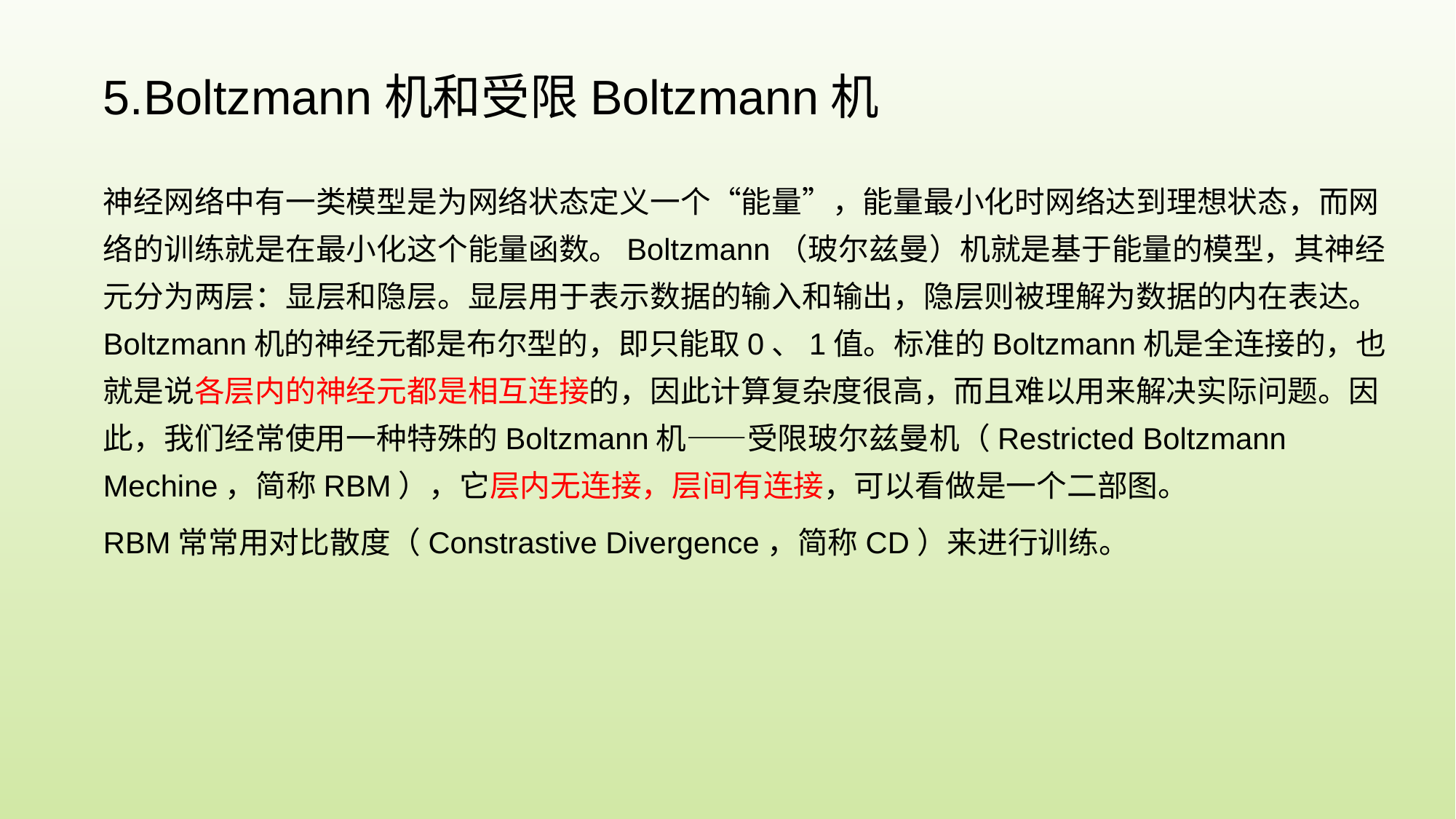

5.Boltzmann机和受限Boltzmann机
神经网络中有一类模型是为网络状态定义一个“能量”，能量最小化时网络达到理想状态，而网络的训练就是在最小化这个能量函数。Boltzmann（玻尔兹曼）机就是基于能量的模型，其神经元分为两层：显层和隐层。显层用于表示数据的输入和输出，隐层则被理解为数据的内在表达。Boltzmann机的神经元都是布尔型的，即只能取0、1值。标准的Boltzmann机是全连接的，也就是说各层内的神经元都是相互连接的，因此计算复杂度很高，而且难以用来解决实际问题。因此，我们经常使用一种特殊的Boltzmann机——受限玻尔兹曼机（Restricted Boltzmann Mechine，简称RBM），它层内无连接，层间有连接，可以看做是一个二部图。
RBM常常用对比散度（Constrastive Divergence，简称CD）来进行训练。